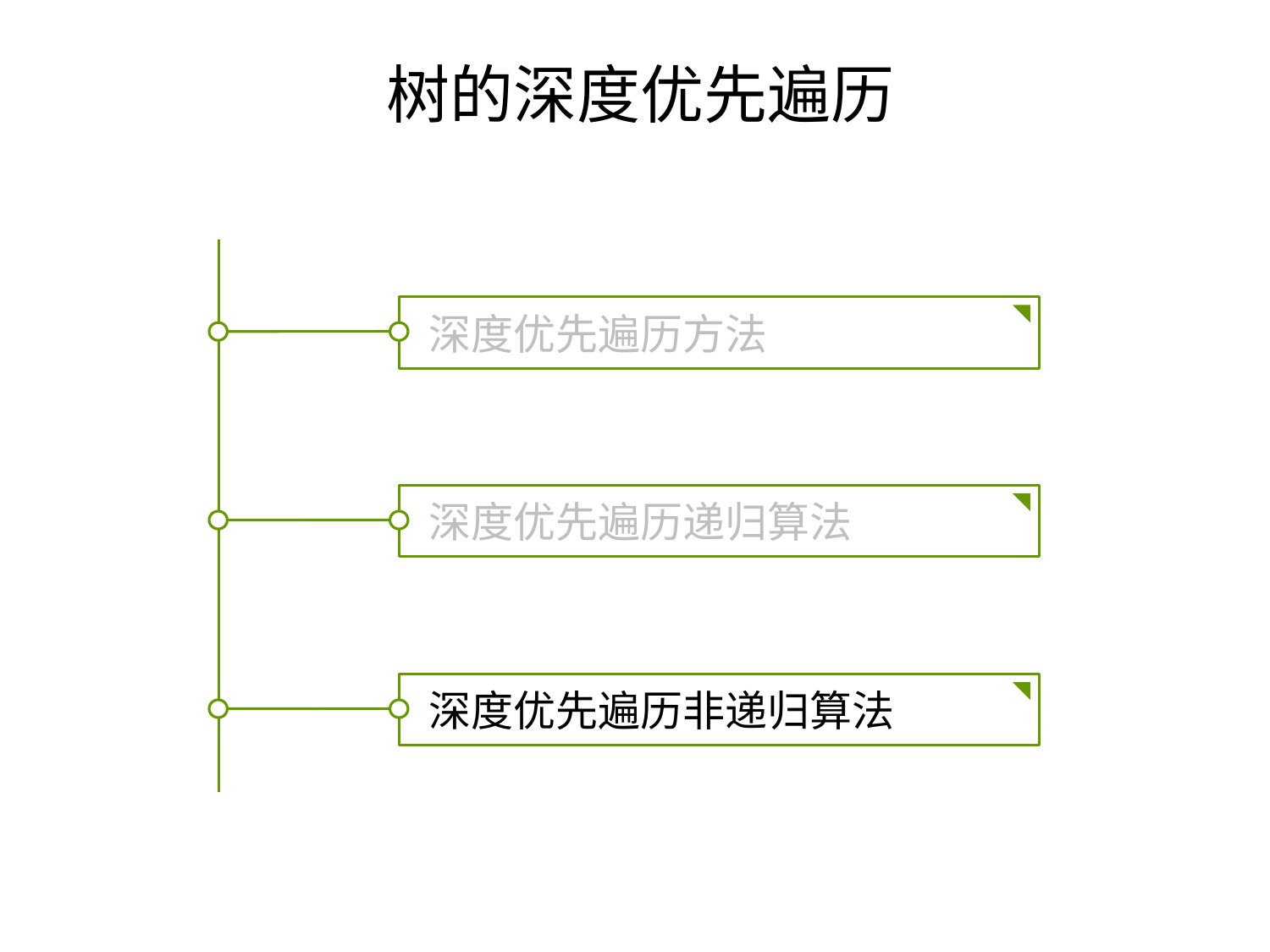

# 树的深度优先遍历
  深度优先遍历方法

  深度优先遍历递归算法

  深度优先遍历非递归算法

128